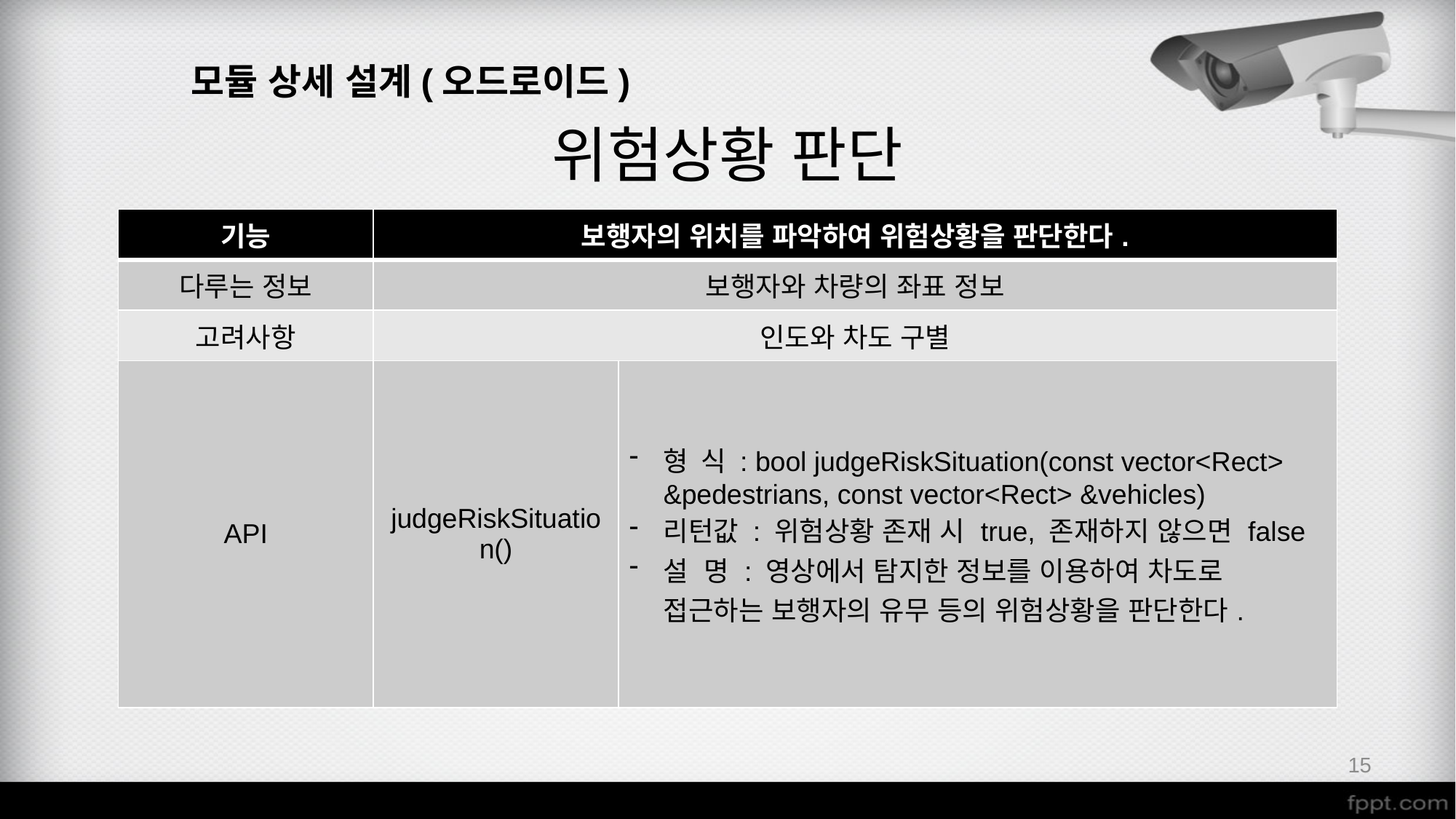

모듈 상세 설계(오드로이드)
위험상황 판단
| 기능 | 보행자의 위치를 파악하여 위험상황을 판단한다. |  |
| --- | --- | --- |
| 다루는 정보 | 보행자와 차량의 좌표 정보 |  |
| 고려사항 | 인도와 차도 구별 |  |
| API | judgeRiskSituation() | 형 식 : bool judgeRiskSituation(const vector<Rect> &pedestrians, const vector<Rect> &vehicles) 리턴값 : 위험상황 존재 시 true, 존재하지 않으면 false 설 명 : 영상에서 탐지한 정보를 이용하여 차도로 접근하는 보행자의 유무 등의 위험상황을 판단한다. |
15